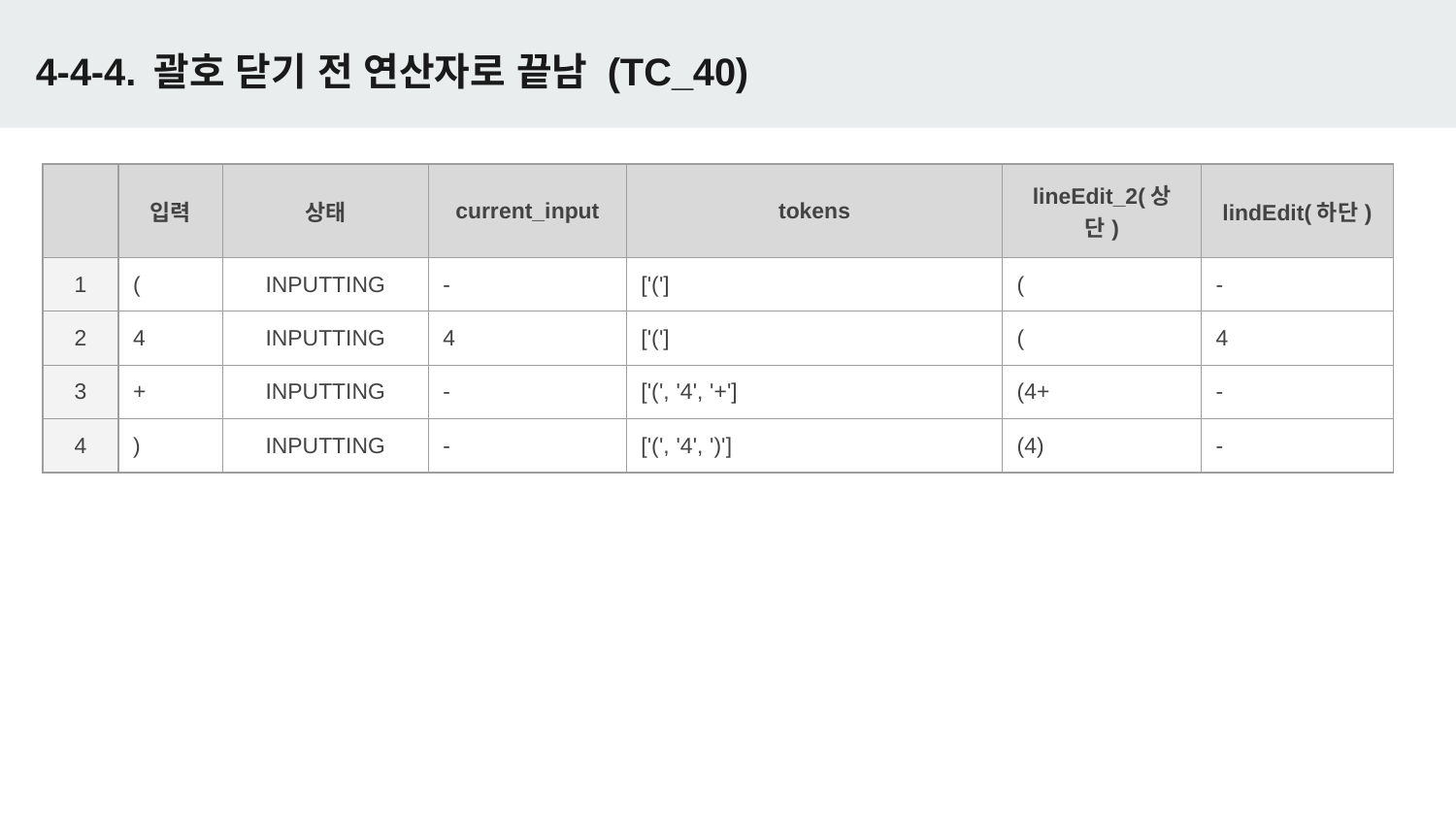

# 4-4-4. 괄호 닫기 전 연산자로 끝남 (TC_40)
|  | 입력 | 상태 | current\_input | tokens | lineEdit\_2(상단) | lindEdit(하단) |
| --- | --- | --- | --- | --- | --- | --- |
| 1 | ( | INPUTTING | - | ['('] | ( | - |
| 2 | 4 | INPUTTING | 4 | ['('] | ( | 4 |
| 3 | + | INPUTTING | - | ['(', '4', '+'] | (4+ | - |
| 4 | ) | INPUTTING | - | ['(', '4', ')'] | (4) | - |